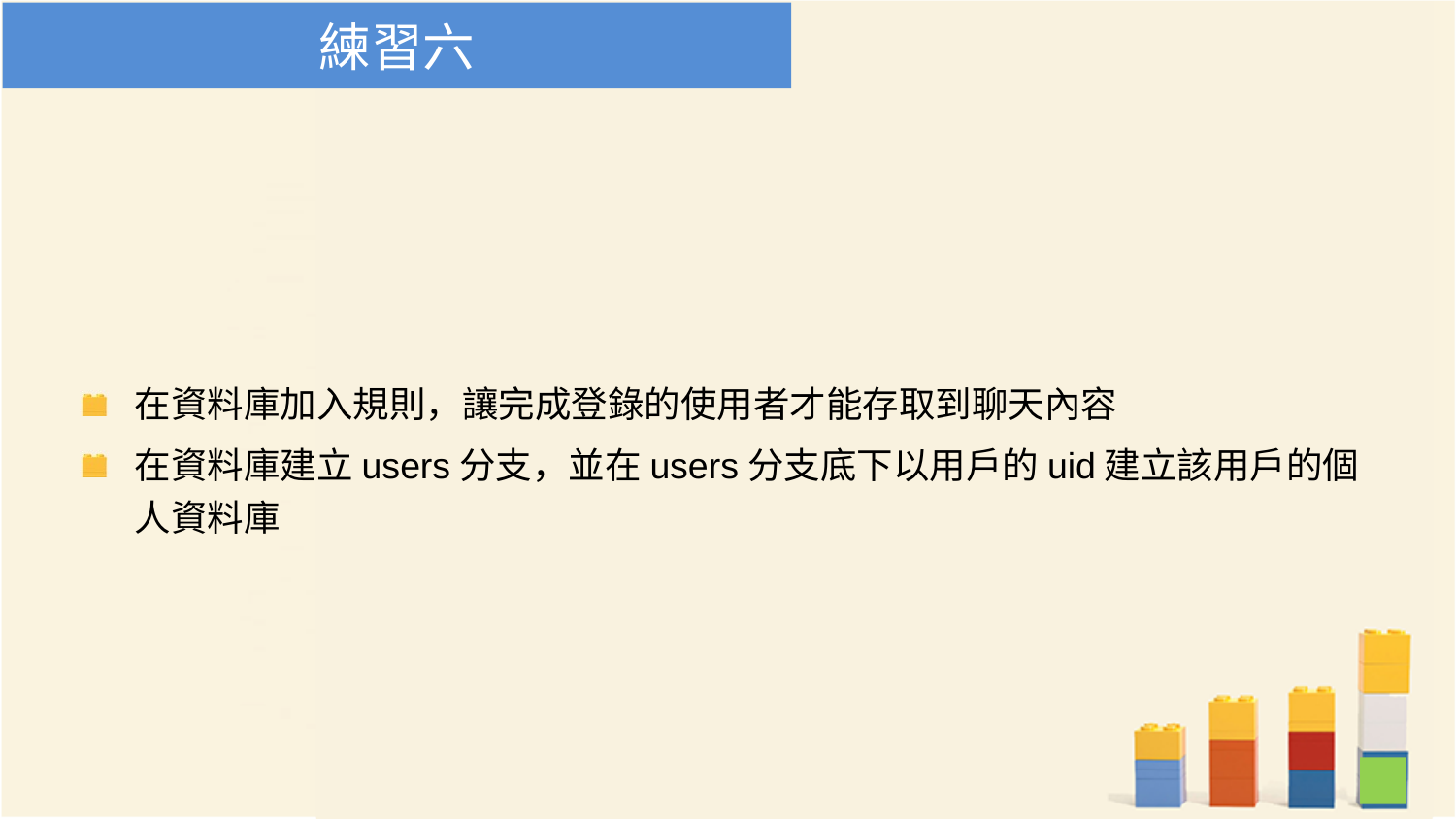

# 練習六
在資料庫加入規則，讓完成登錄的使用者才能存取到聊天內容
在資料庫建立users分支，並在users分支底下以用戶的uid建立該用戶的個人資料庫
84